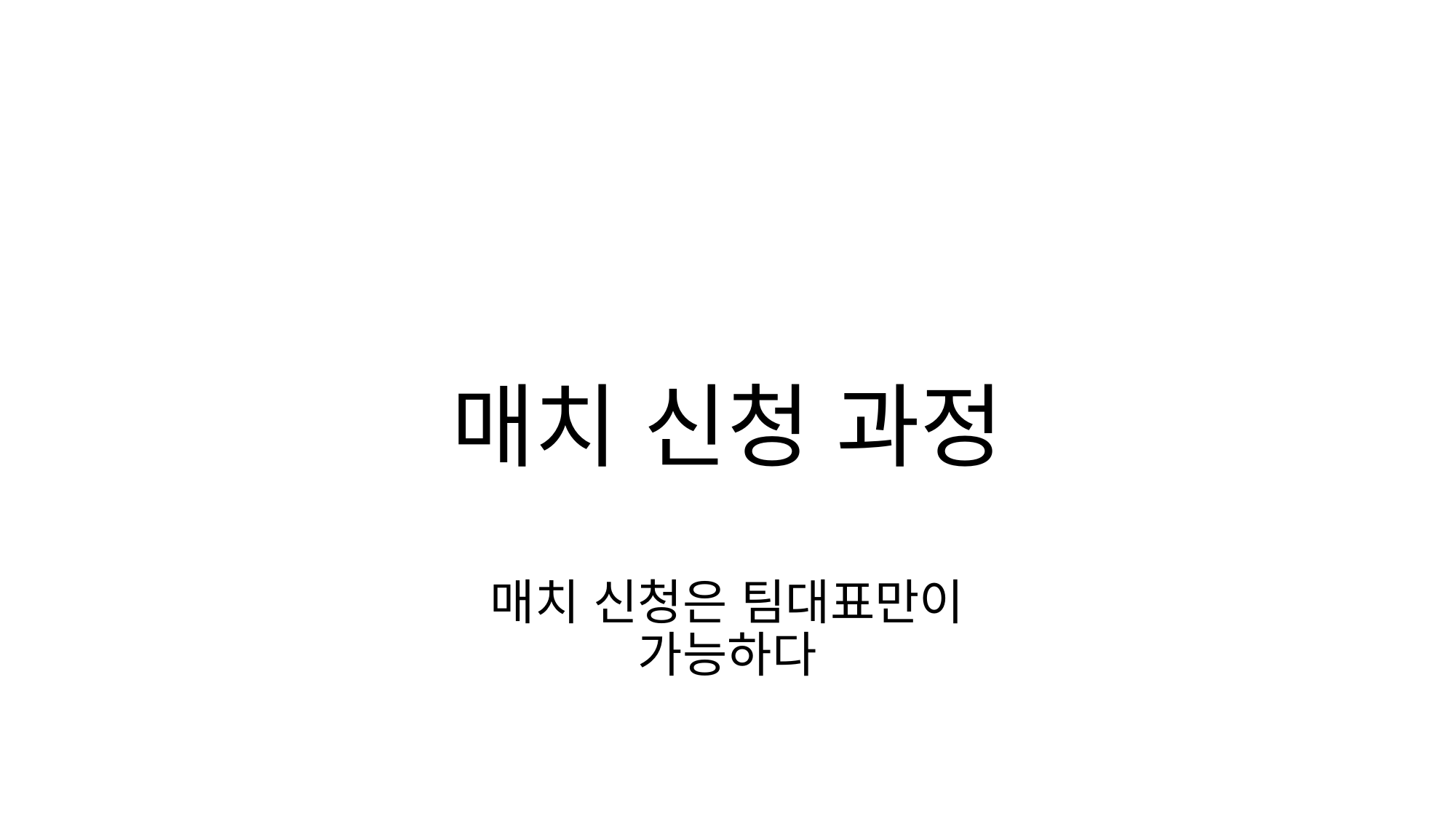

# 매치 신청 과정 매치 신청은 팀대표만이 가능하다